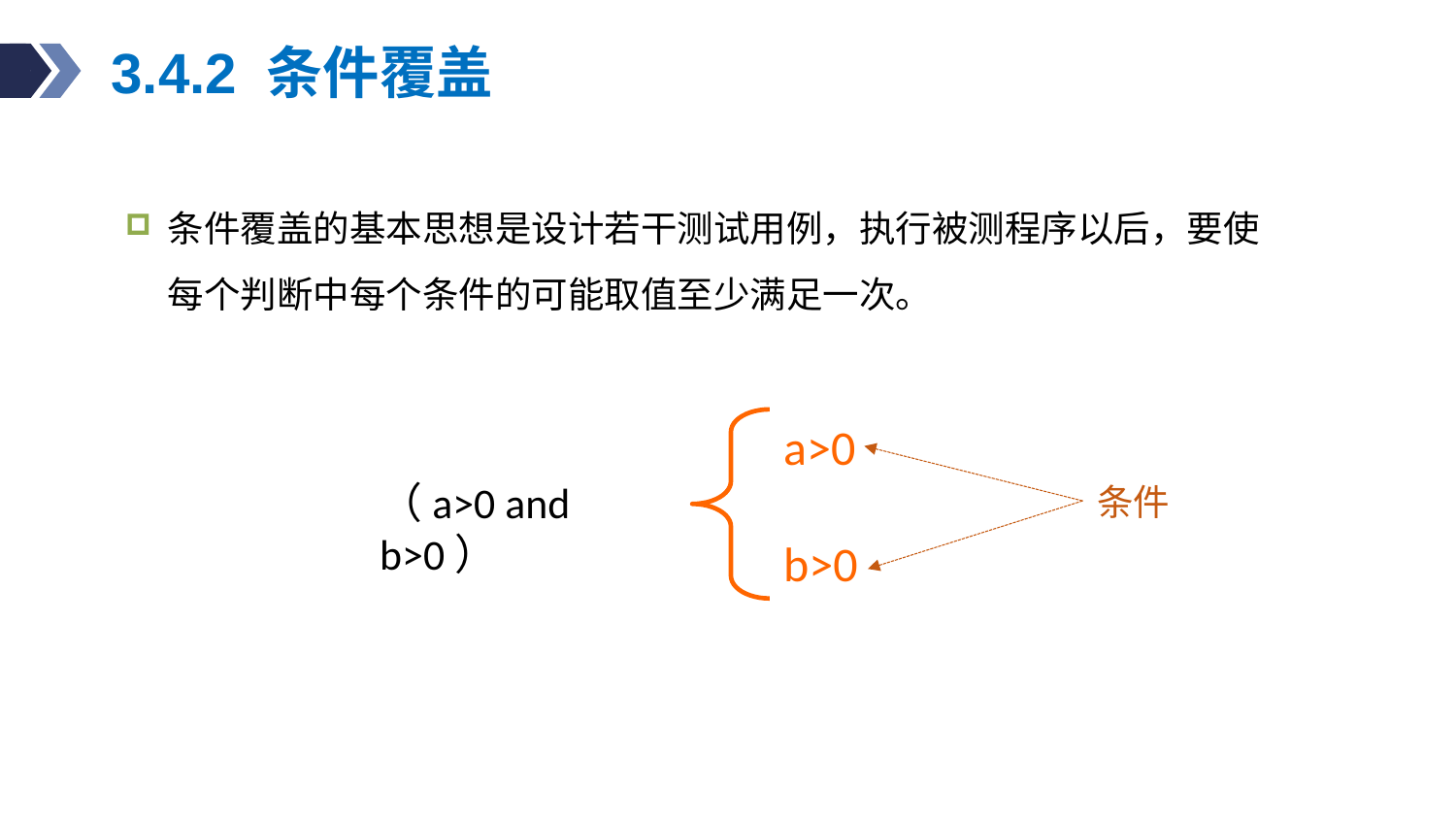

# 3.4.2 条件覆盖
条件覆盖的基本思想是设计若干测试用例，执行被测程序以后，要使每个判断中每个条件的可能取值至少满足一次。

a>0

b>0
（a>0 and b>0）
条件